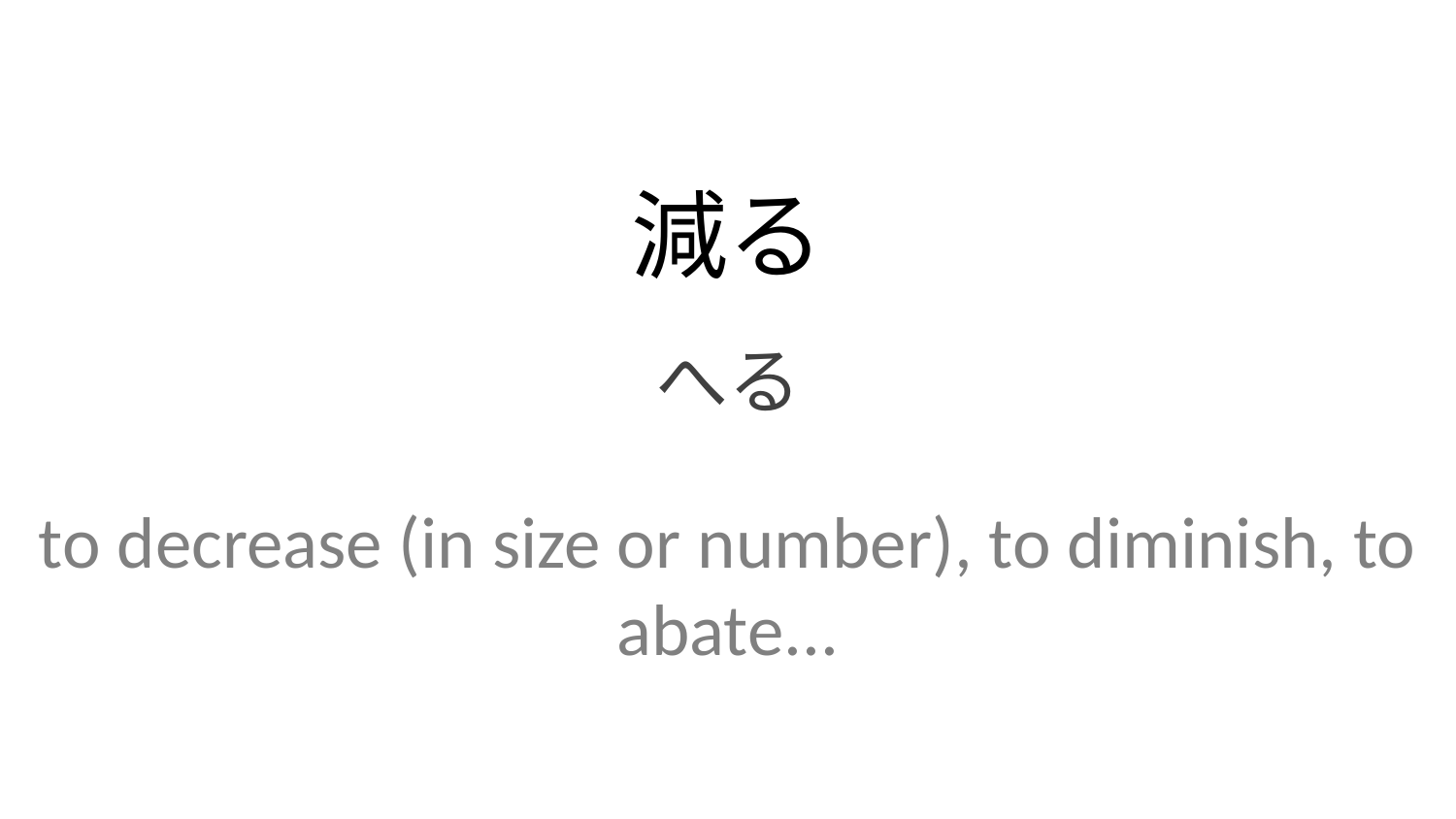

減る

へる
to decrease (in size or number), to diminish, to abate...